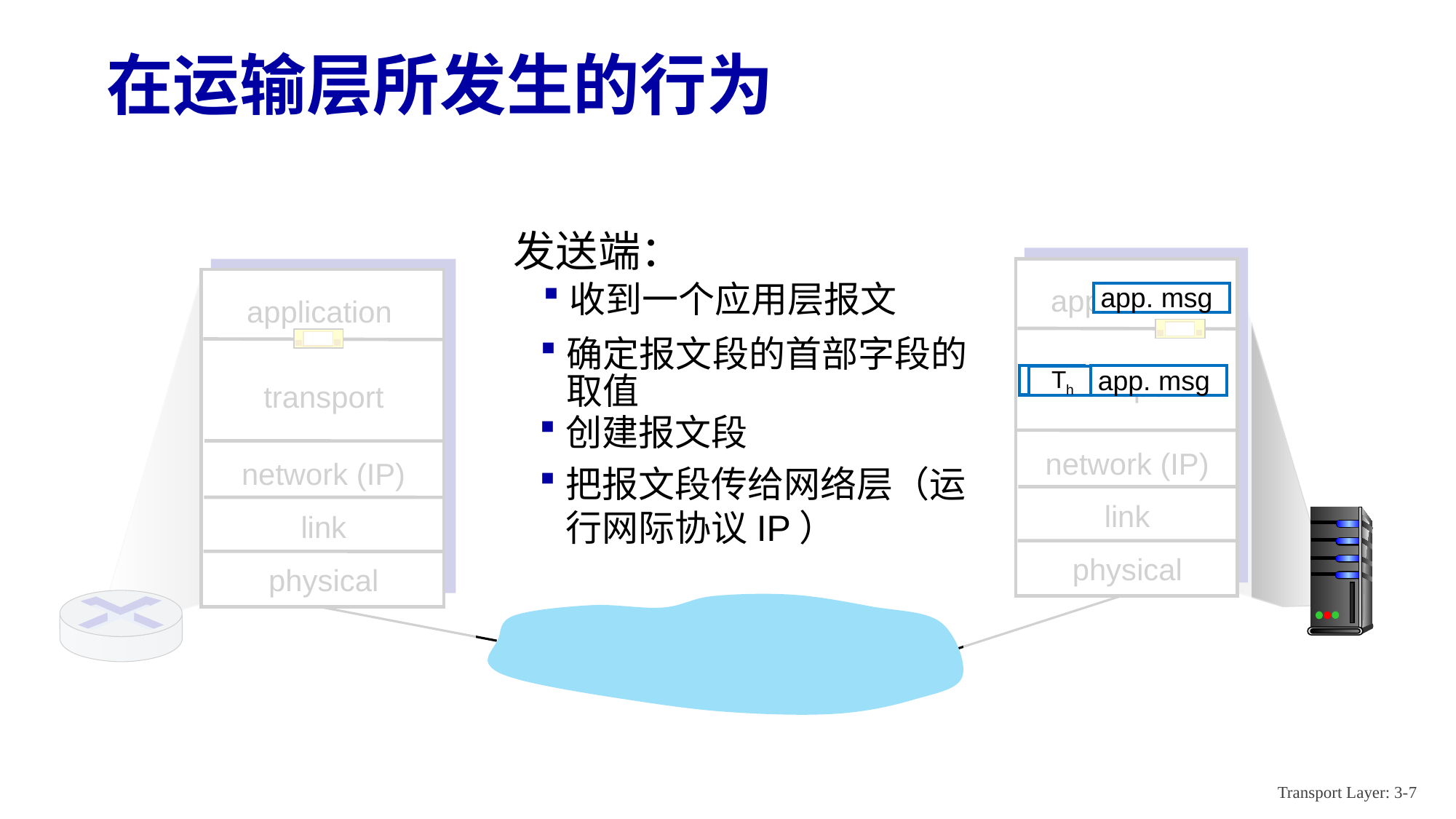

# 在运输层所发生的行为

发送端：

application

network (IP)

link

physical

application

network (IP)

link

physical

app. msg

收到一个应用层报文

确定报文段的首部字段的取值
   Th

transport
app. msg

   Th

transport
创建报文段
把报文段传给网络层（运行网际协议IP）

Transport Layer: 3-7